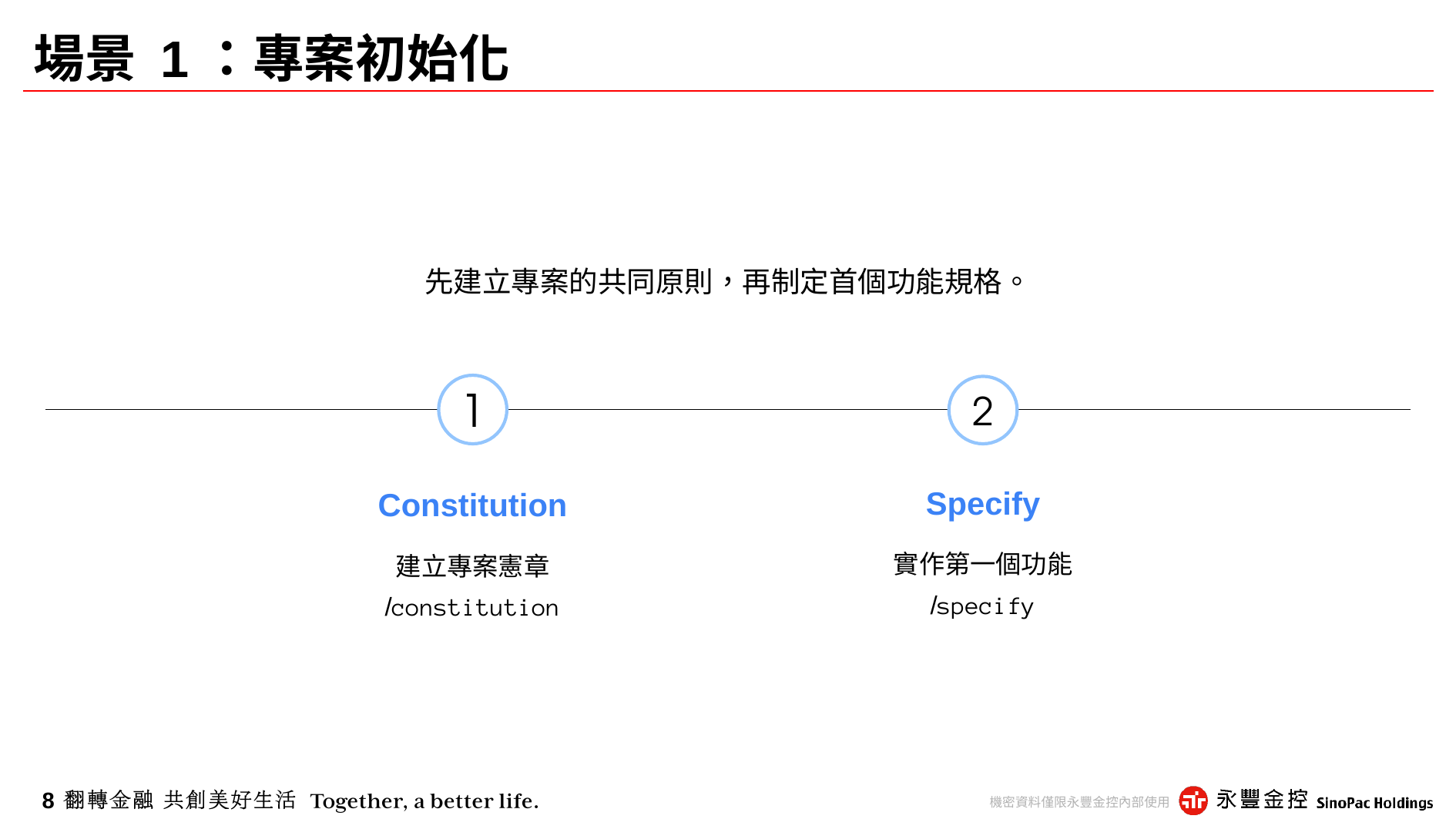

# 場景 1：專案初始化
先建立專案的共同原則，再制定首個功能規格。
1
2
Specify

實作第一個功能
/specify
Constitution

建立專案憲章
/constitution